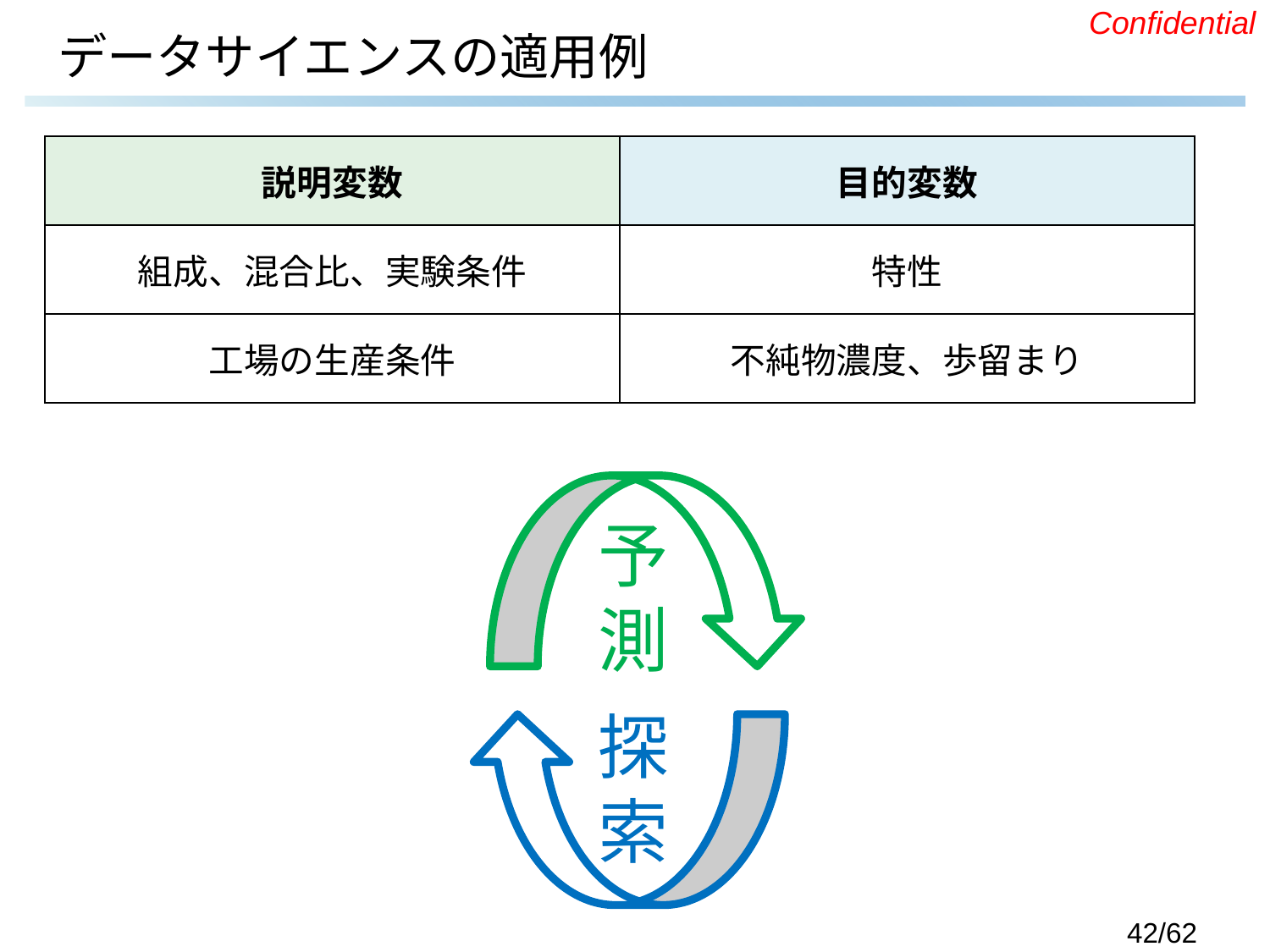

# データサイエンスの適用例
| 説明変数 | 目的変数 |
| --- | --- |
| 組成、混合比、実験条件 | 特性 |
| 工場の生産条件 | 不純物濃度、歩留まり |

予測
探索